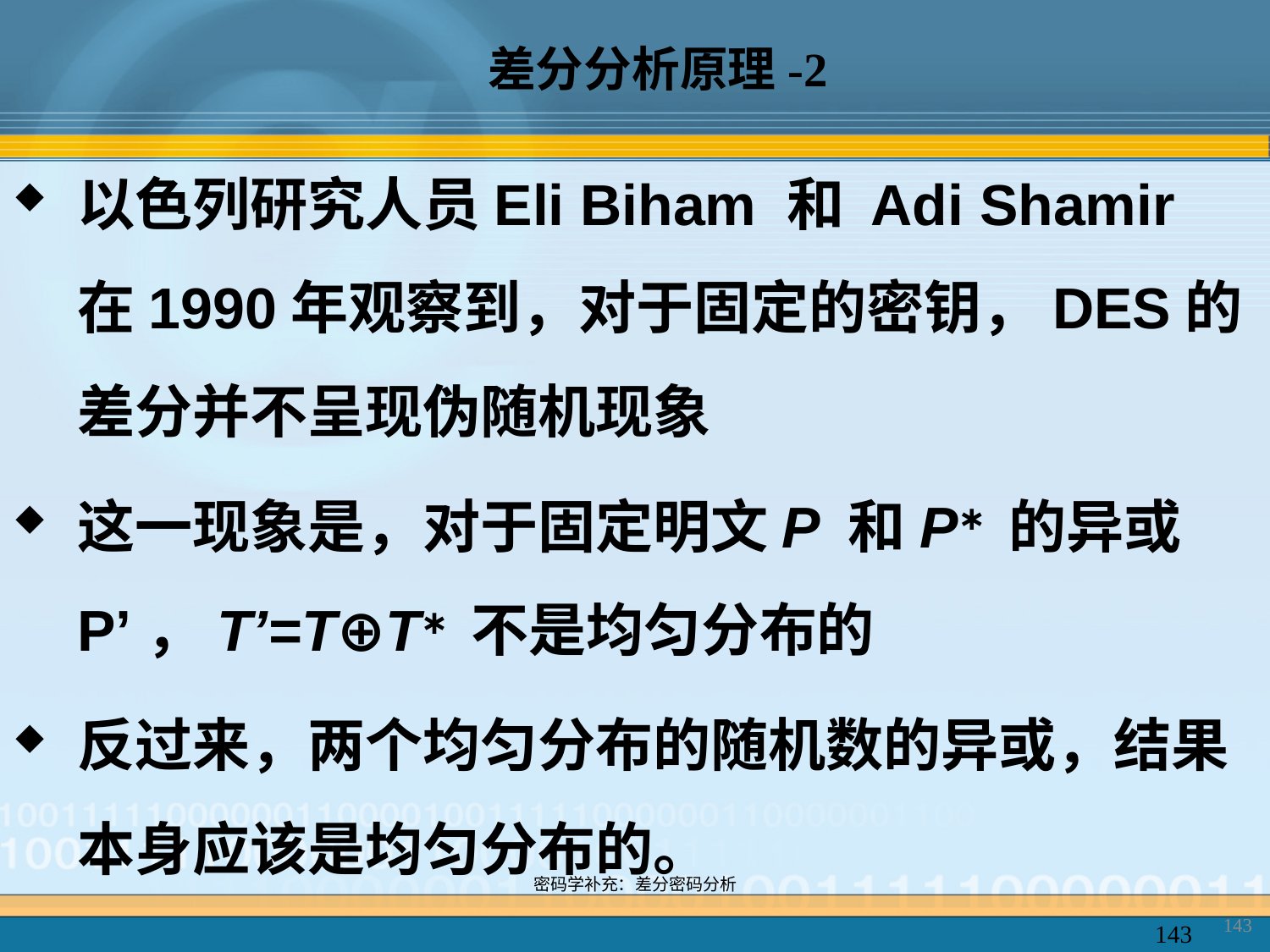

# 差分分析原理-2
以色列研究人员Eli Biham 和 Adi Shamir 在1990年观察到，对于固定的密钥，DES的差分并不呈现伪随机现象
这一现象是，对于固定明文P 和P∗ 的异或P’，T’=T⊕T∗ 不是均匀分布的
反过来，两个均匀分布的随机数的异或，结果本身应该是均匀分布的。
密码学补充：差分密码分析
143
143